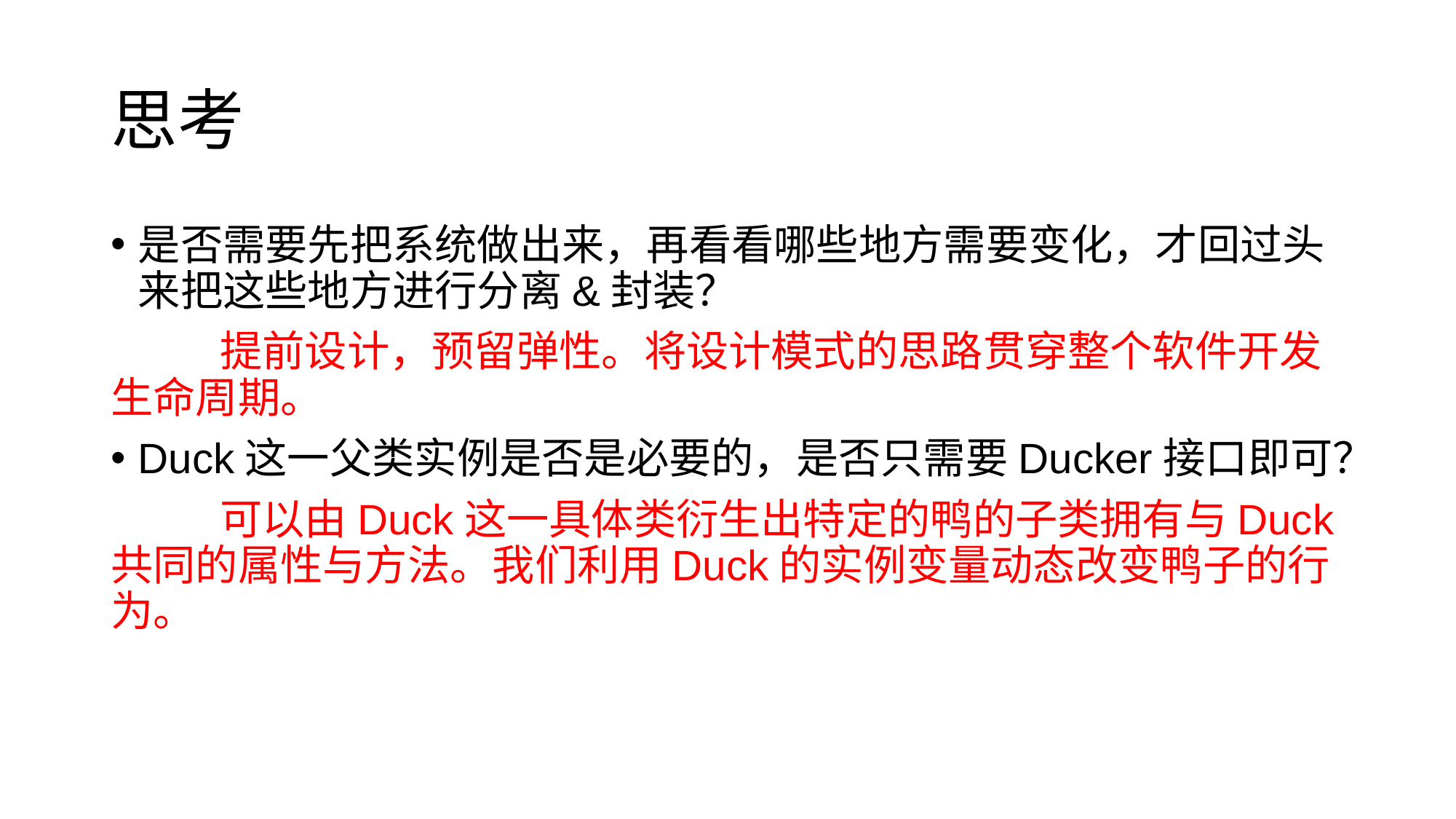

# 思考
是否需要先把系统做出来，再看看哪些地方需要变化，才回过头来把这些地方进行分离&封装？
	提前设计，预留弹性。将设计模式的思路贯穿整个软件开发生命周期。
Duck这一父类实例是否是必要的，是否只需要Ducker接口即可？
	可以由Duck这一具体类衍生出特定的鸭的子类拥有与Duck共同的属性与方法。我们利用Duck的实例变量动态改变鸭子的行为。